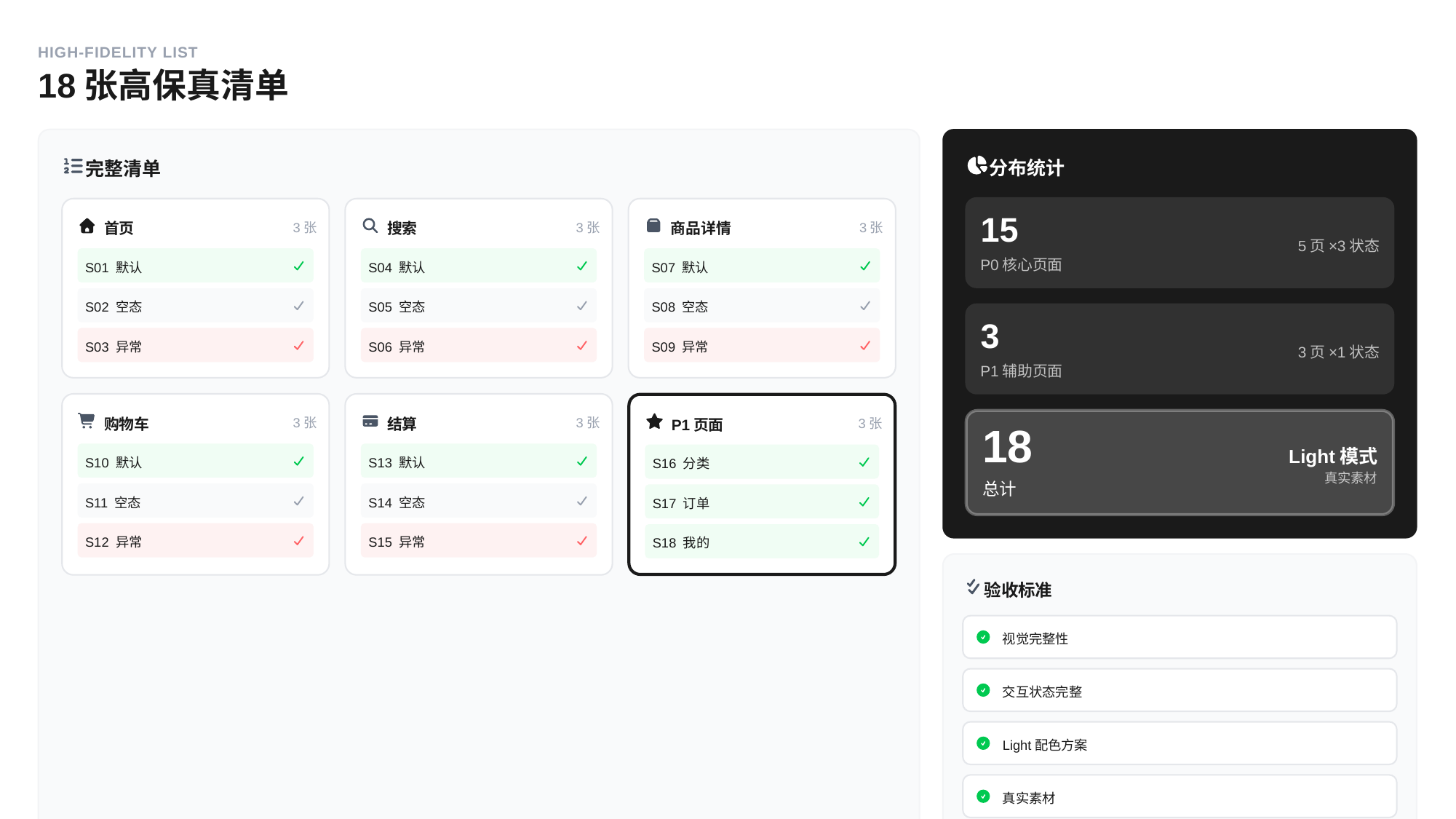

HIGH-FIDELITY LIST
18张高保真清单

分布统计
完整清单

15
首页
搜索
商品详情
3张
3张
3张

5页×3状态

P0核心页面
S01 默认
S04 默认
S07 默认

S02 空态
S05 空态
S08 空态

3

S03 异常
S06 异常
S09 异常
3页×1状态

P1辅助页面

购物车
结算
P1页面

3张
3张
3张

18
Light模式

S10 默认
S13 默认
S16 分类

真实素材
总计

S11 空态
S14 空态
S17 订单

S12 异常
S15 异常
S18 我的

验收标准

视觉完整性

交互状态完整

Light配色方案

真实素材

标注完整